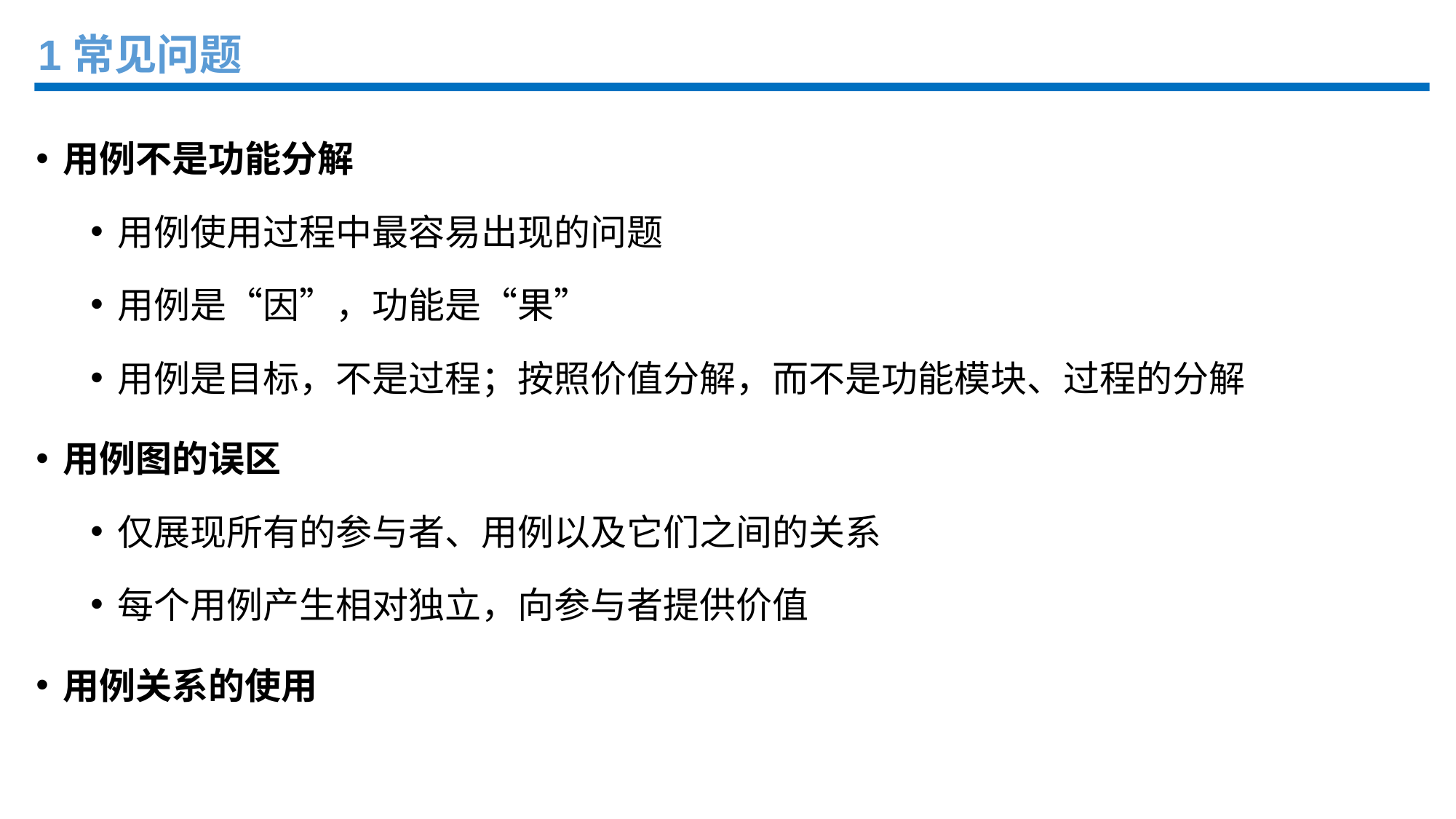

1常见问题
用例不是功能分解
用例使用过程中最容易出现的问题
用例是“因”，功能是“果”
用例是目标，不是过程；按照价值分解，而不是功能模块、过程的分解
用例图的误区
仅展现所有的参与者、用例以及它们之间的关系
每个用例产生相对独立，向参与者提供价值
用例关系的使用